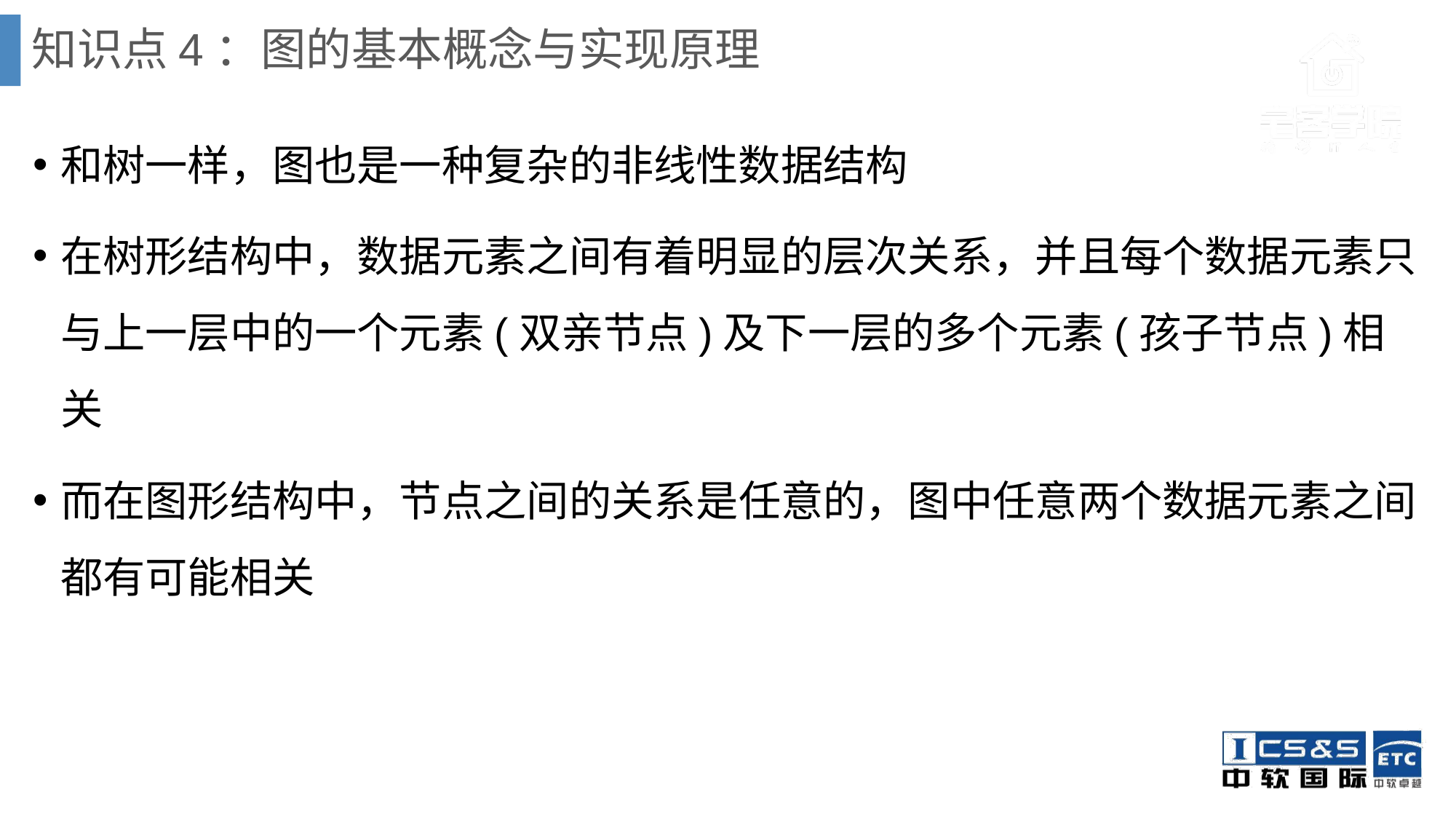

# 知识点4：图的基本概念与实现原理
和树一样，图也是一种复杂的非线性数据结构
在树形结构中，数据元素之间有着明显的层次关系，并且每个数据元素只与上一层中的一个元素(双亲节点)及下一层的多个元素(孩子节点)相关
而在图形结构中，节点之间的关系是任意的，图中任意两个数据元素之间都有可能相关